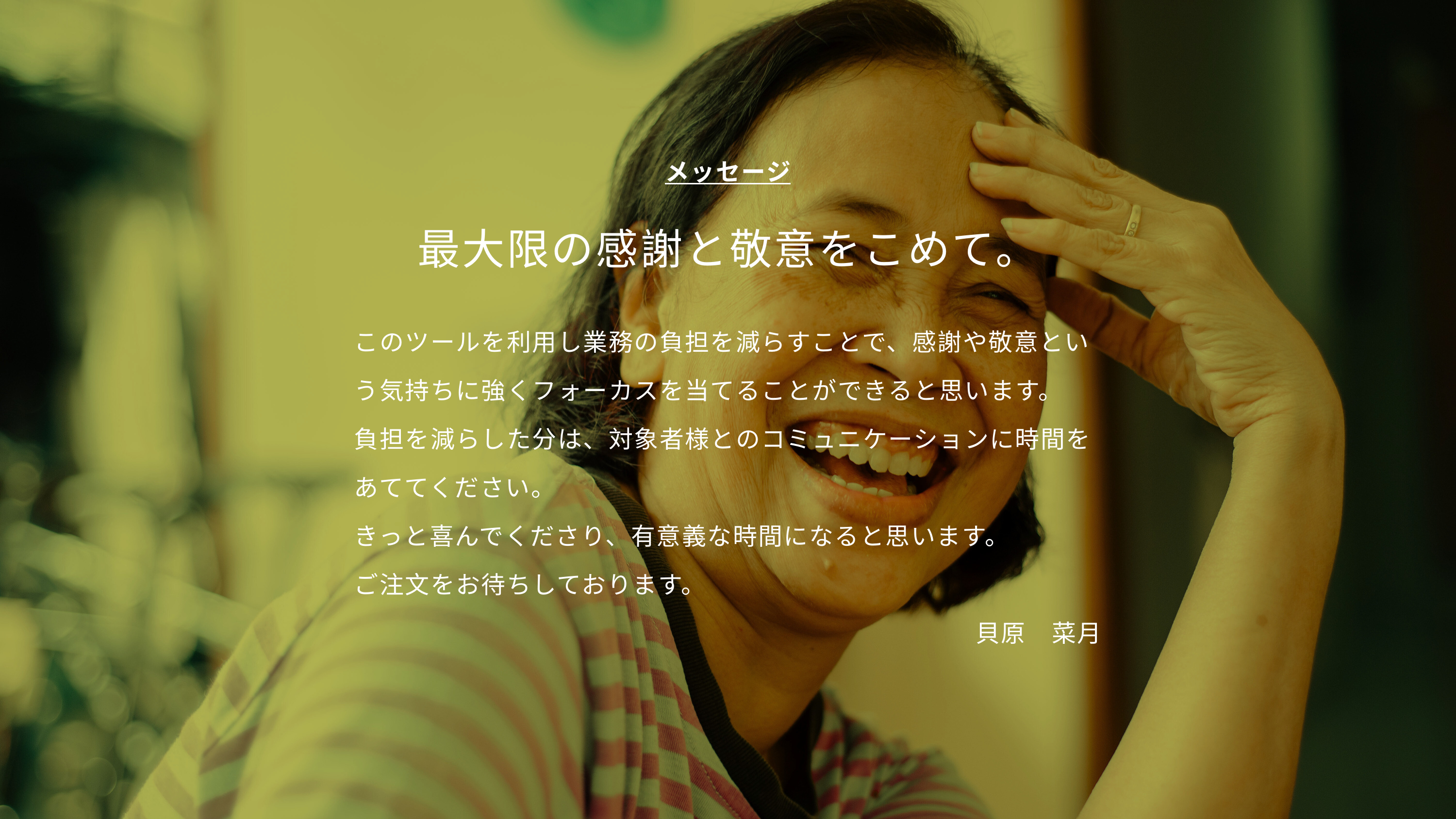

メッセージ
最大限の感謝と敬意をこめて。
このツールを利用し業務の負担を減らすことで、感謝や敬意という気持ちに強くフォーカスを当てることができると思います。
負担を減らした分は、対象者様とのコミュニケーションに時間をあててください。
きっと喜んでくださり、有意義な時間になると思います。
ご注文をお待ちしております。
貝原　菜月